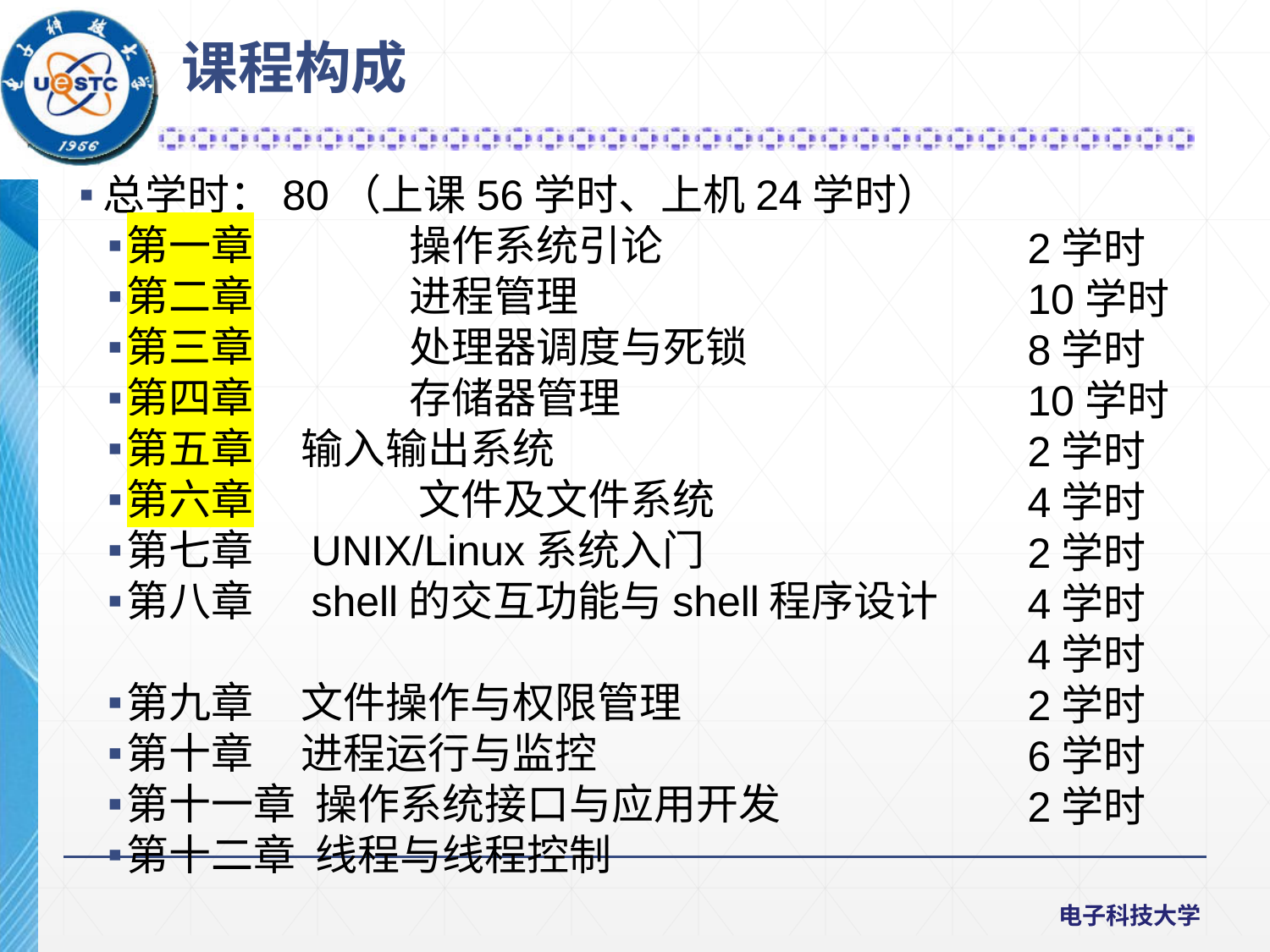

课程构成
总学时：80（上课56学时、上机24学时）
第一章	   操作系统引论
第二章	   进程管理
第三章	   处理器调度与死锁
第四章	   存储器管理
第五章     输入输出系统
第六章	    文件及文件系统
第七章     UNIX/Linux系统入门
第八章     shell的交互功能与shell程序设计
第九章     文件操作与权限管理
第十章     进程运行与监控
第十一章  操作系统接口与应用开发
第十二章  线程与线程控制

2学时
10学时
8学时
10学时
2学时
4学时
2学时
4学时
4学时
2学时
6学时
2学时